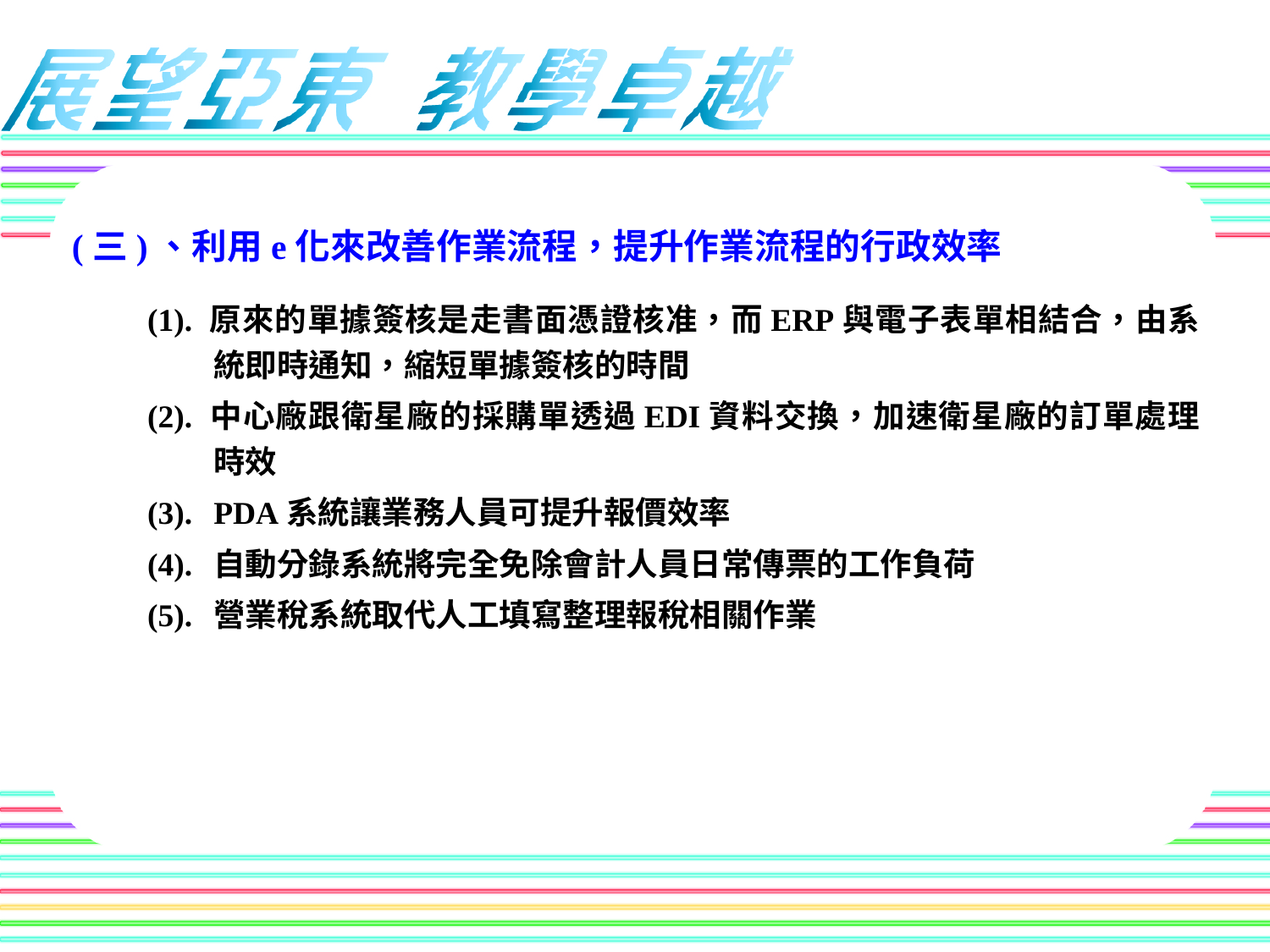

(三)、利用e化來改善作業流程，提升作業流程的行政效率
(1). 原來的單據簽核是走書面憑證核准，而ERP與電子表單相結合，由系統即時通知，縮短單據簽核的時間
(2). 中心廠跟衛星廠的採購單透過EDI資料交換，加速衛星廠的訂單處理時效
(3). 	PDA系統讓業務人員可提升報價效率
(4). 	自動分錄系統將完全免除會計人員日常傳票的工作負荷
(5). 	營業稅系統取代人工填寫整理報稅相關作業